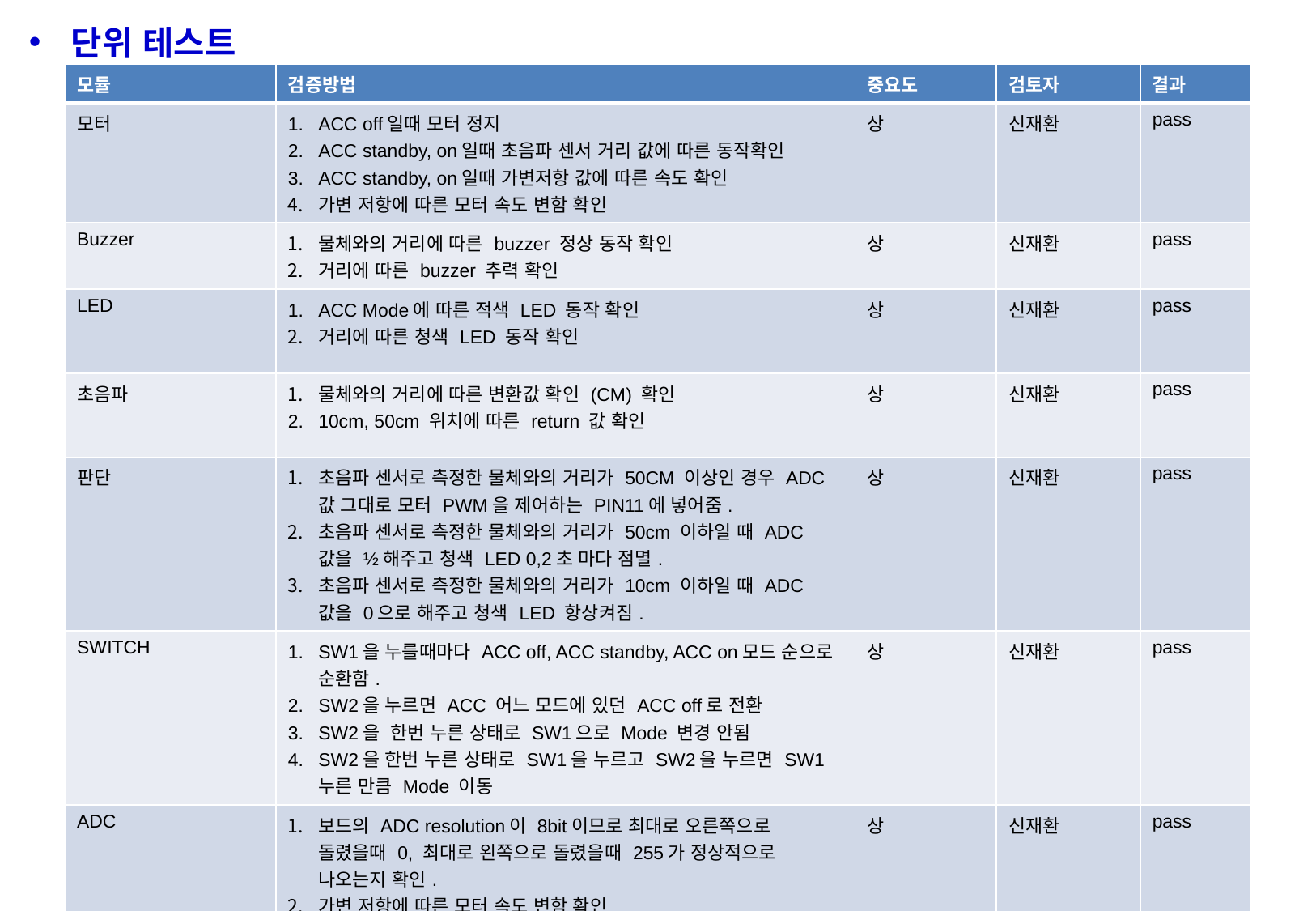

단위 테스트
| 모듈 | 검증방법 | 중요도 | 검토자 | 결과 |
| --- | --- | --- | --- | --- |
| 모터 | ACC off일때 모터 정지 ACC standby, on일때 초음파 센서 거리 값에 따른 동작확인 ACC standby, on일때 가변저항 값에 따른 속도 확인 가변 저항에 따른 모터 속도 변함 확인 | 상 | 신재환 | pass |
| Buzzer | 물체와의 거리에 따른 buzzer 정상 동작 확인 거리에 따른 buzzer 추력 확인 | 상 | 신재환 | pass |
| LED | ACC Mode에 따른 적색 LED 동작 확인 거리에 따른 청색 LED 동작 확인 | 상 | 신재환 | pass |
| 초음파 | 물체와의 거리에 따른 변환값 확인 (CM) 확인 10cm, 50cm 위치에 따른 return 값 확인 | 상 | 신재환 | pass |
| 판단 | 초음파 센서로 측정한 물체와의 거리가 50CM 이상인 경우 ADC 값 그대로 모터 PWM을 제어하는 PIN11에 넣어줌. 초음파 센서로 측정한 물체와의 거리가 50cm 이하일 때 ADC 값을 ½해주고 청색 LED 0,2초 마다 점멸. 초음파 센서로 측정한 물체와의 거리가 10cm 이하일 때 ADC 값을 0으로 해주고 청색 LED 항상켜짐. | 상 | 신재환 | pass |
| SWITCH | SW1을 누를때마다 ACC off, ACC standby, ACC on모드 순으로 순환함. SW2을 누르면 ACC 어느 모드에 있던 ACC off로 전환 SW2을 한번 누른 상태로 SW1으로 Mode 변경 안됨 SW2을 한번 누른 상태로 SW1을 누르고 SW2을 누르면 SW1누른 만큼 Mode 이동 | 상 | 신재환 | pass |
| ADC | 보드의 ADC resolution이 8bit이므로 최대로 오른쪽으로 돌렸을때 0, 최대로 왼쪽으로 돌렸을때 255가 정상적으로 나오는지 확인. 가변 저항에 따른 모터 속도 변함 확인 | 상 | 신재환 | pass |
| buzzer | 초음파 센서로 측정한 물체와의 거리가 50cm 이하일 경우 PWM(0~255) 중 125출력으로 부저를 울림 10cm 이하로 들어오면 PWM(0~255) 중 255로 부저울림. | 상 | 신재환 | pass |
12